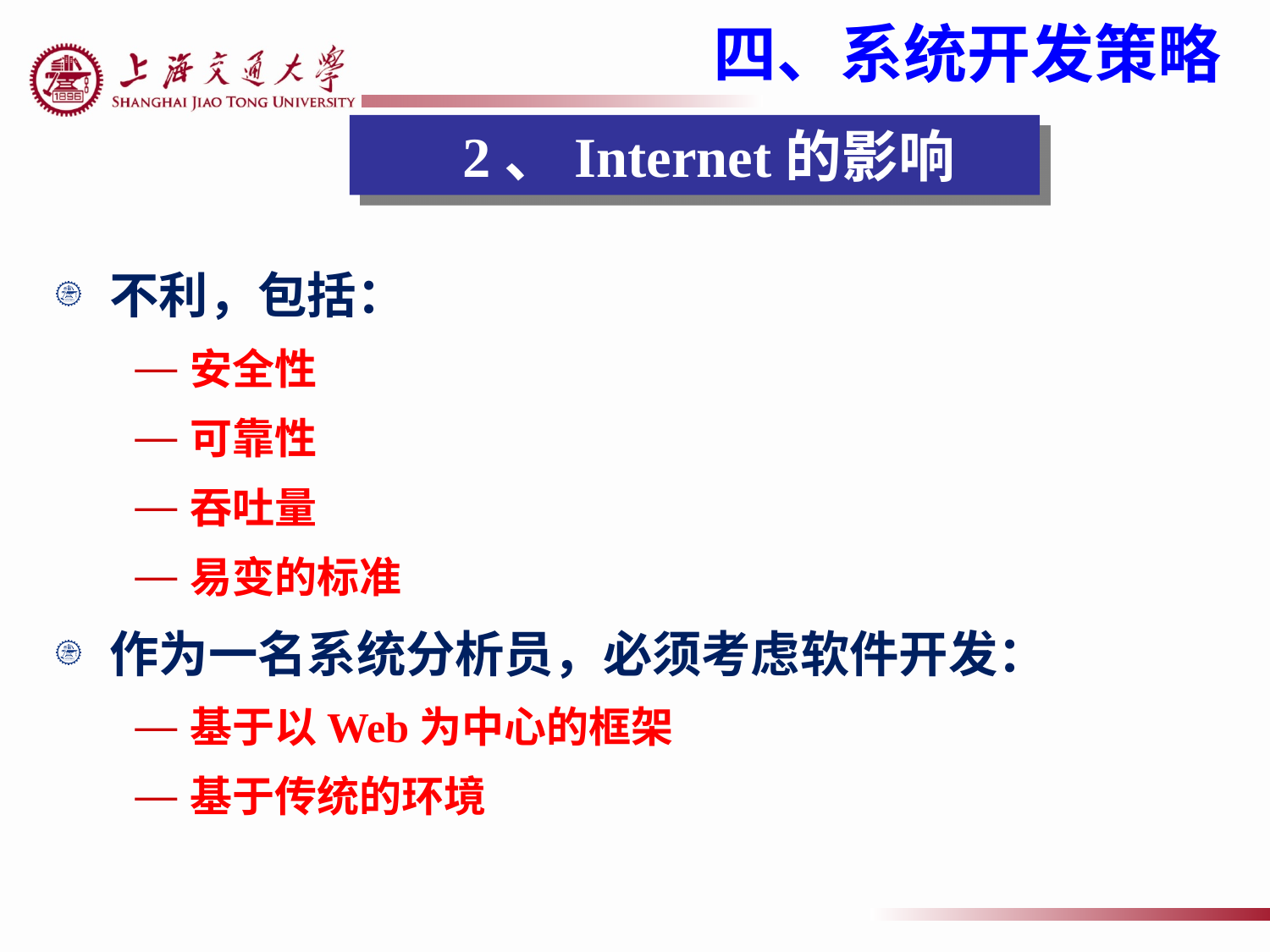

四、系统开发策略
  2、Internet的影响
不利，包括：
安全性
可靠性
吞吐量
易变的标准
作为一名系统分析员，必须考虑软件开发：
基于以Web为中心的框架
基于传统的环境